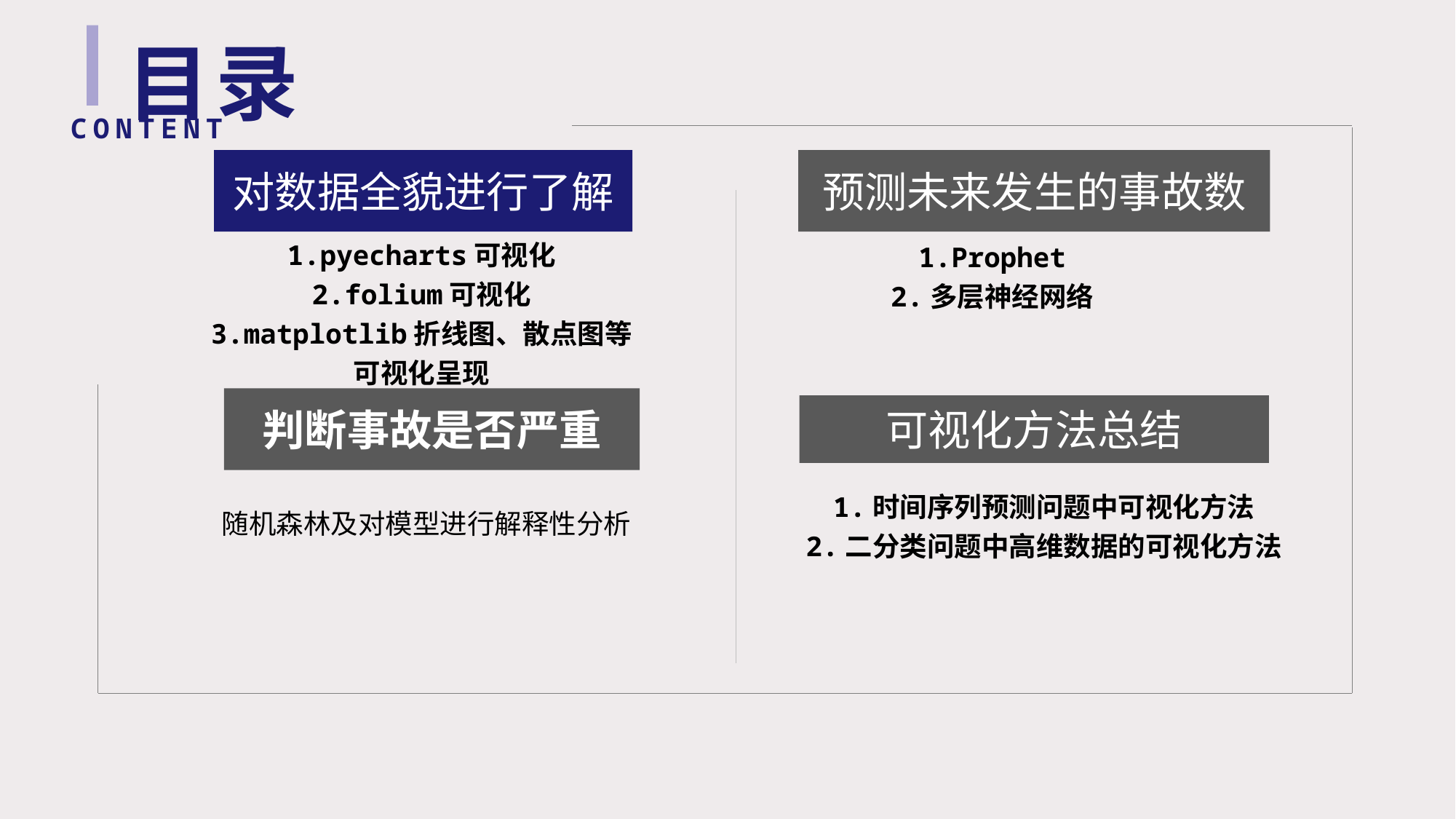

目录
CONTENT
对数据全貌进行了解
预测未来发生的事故数
1.Prophet
2.多层神经网络
1.pyecharts可视化
2.folium可视化
3.matplotlib折线图、散点图等可视化呈现
判断事故是否严重
可视化方法总结
1.时间序列预测问题中可视化方法
2.二分类问题中高维数据的可视化方法
随机森林及对模型进行解释性分析